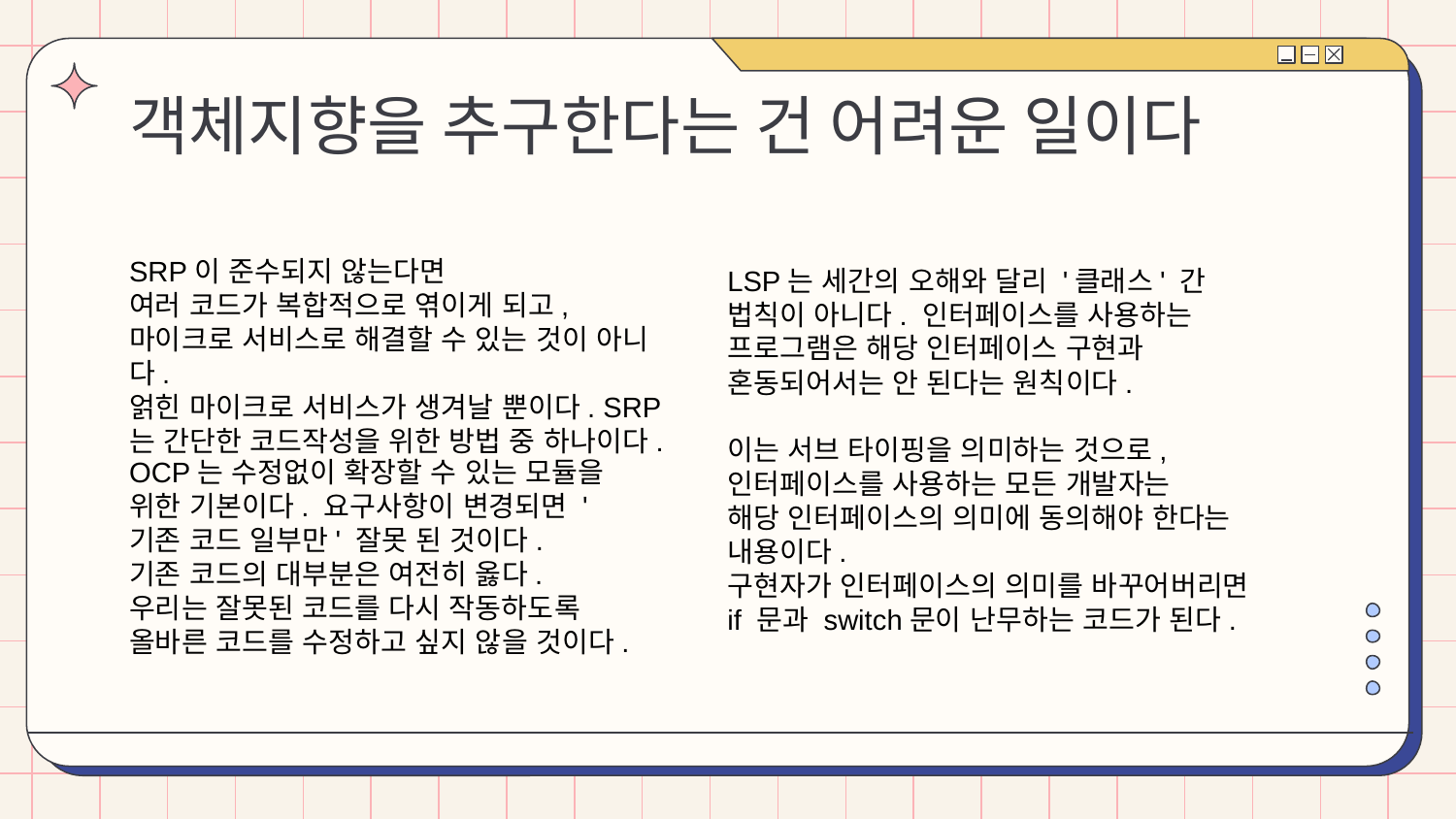

# 객체지향을 추구한다는 건 어려운 일이다
SRP이 준수되지 않는다면
여러 코드가 복합적으로 엮이게 되고,
마이크로 서비스로 해결할 수 있는 것이 아니다.
얽힌 마이크로 서비스가 생겨날 뿐이다. SRP는 간단한 코드작성을 위한 방법 중 하나이다.
LSP는 세간의 오해와 달리 '클래스' 간 법칙이 아니다. 인터페이스를 사용하는 프로그램은 해당 인터페이스 구현과 혼동되어서는 안 된다는 원칙이다.
이는 서브 타이핑을 의미하는 것으로, 인터페이스를 사용하는 모든 개발자는
해당 인터페이스의 의미에 동의해야 한다는 내용이다.
구현자가 인터페이스의 의미를 바꾸어버리면
if 문과 switch문이 난무하는 코드가 된다.
OCP는 수정없이 확장할 수 있는 모듈을 위한 기본이다. 요구사항이 변경되면 '기존 코드 일부만' 잘못 된 것이다.
기존 코드의 대부분은 여전히 옳다.
우리는 잘못된 코드를 다시 작동하도록 올바른 코드를 수정하고 싶지 않을 것이다.